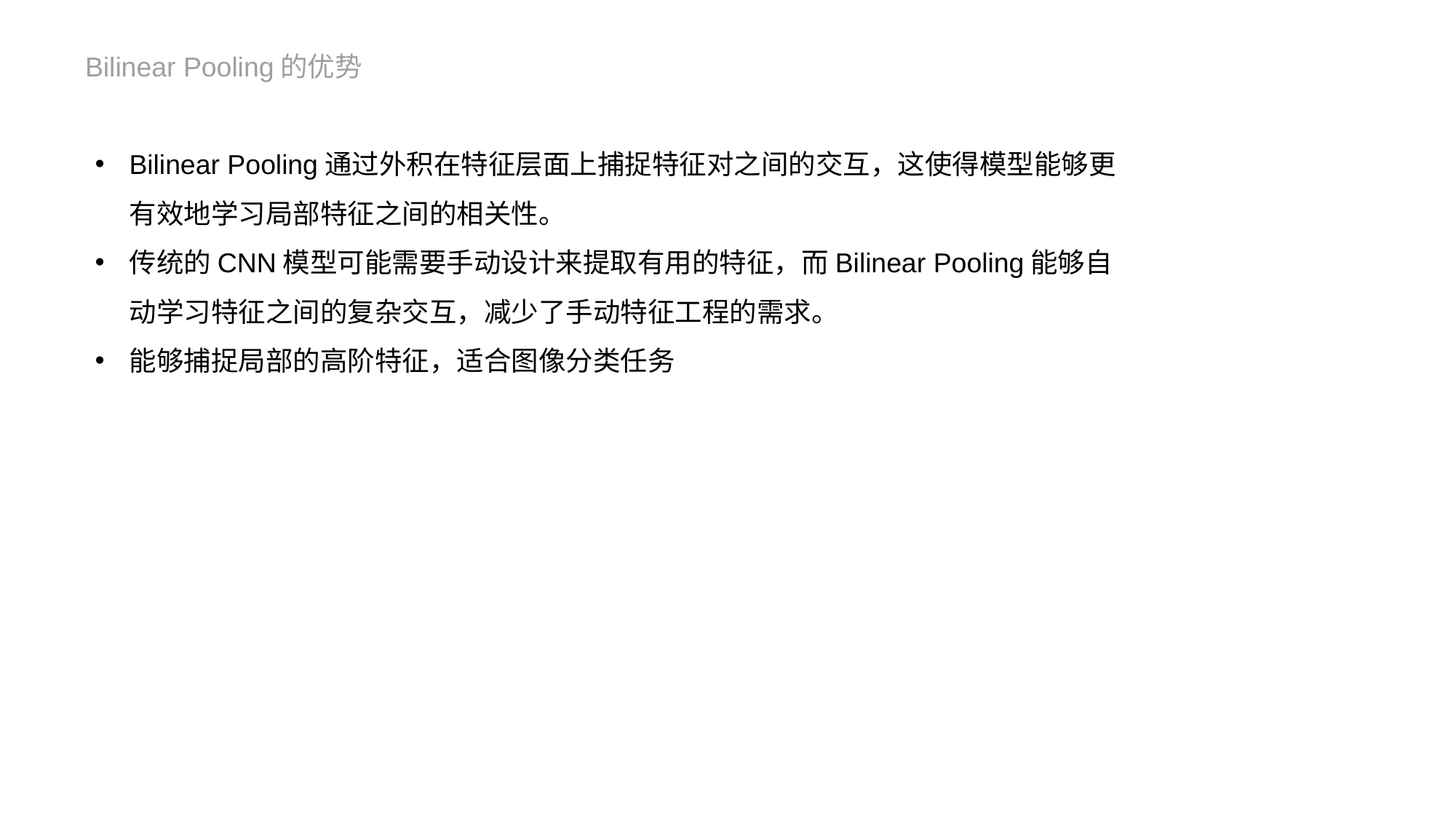

Bilinear Pooling的优势
Bilinear Pooling通过外积在特征层面上捕捉特征对之间的交互，这使得模型能够更有效地学习局部特征之间的相关性。
传统的CNN模型可能需要手动设计来提取有用的特征，而Bilinear Pooling能够自动学习特征之间的复杂交互，减少了手动特征工程的需求。
能够捕捉局部的高阶特征，适合图像分类任务